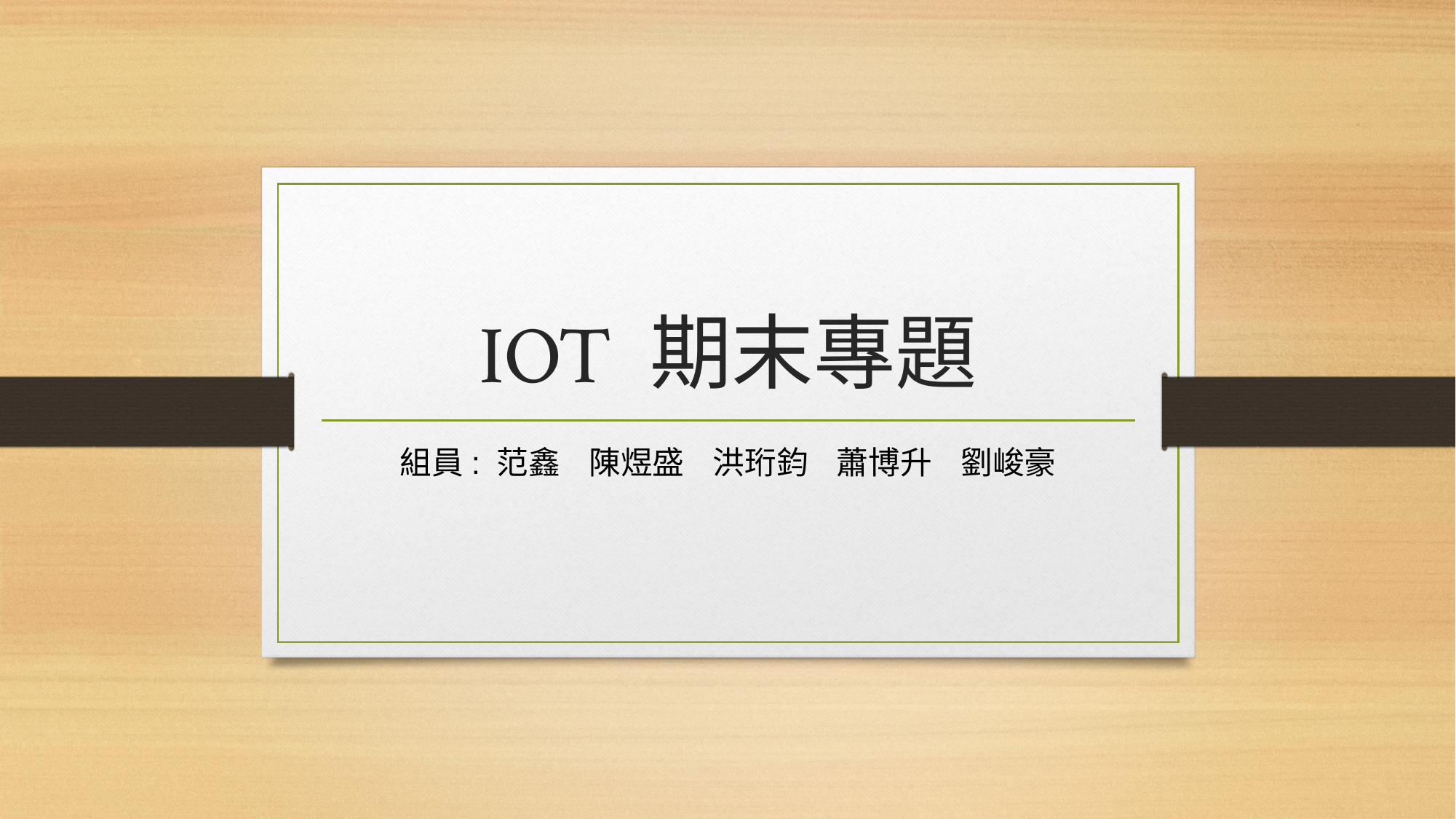

# IOT 期末專題
組員: 范鑫    陳煜盛    洪珩鈞    蕭博升    劉峻豪